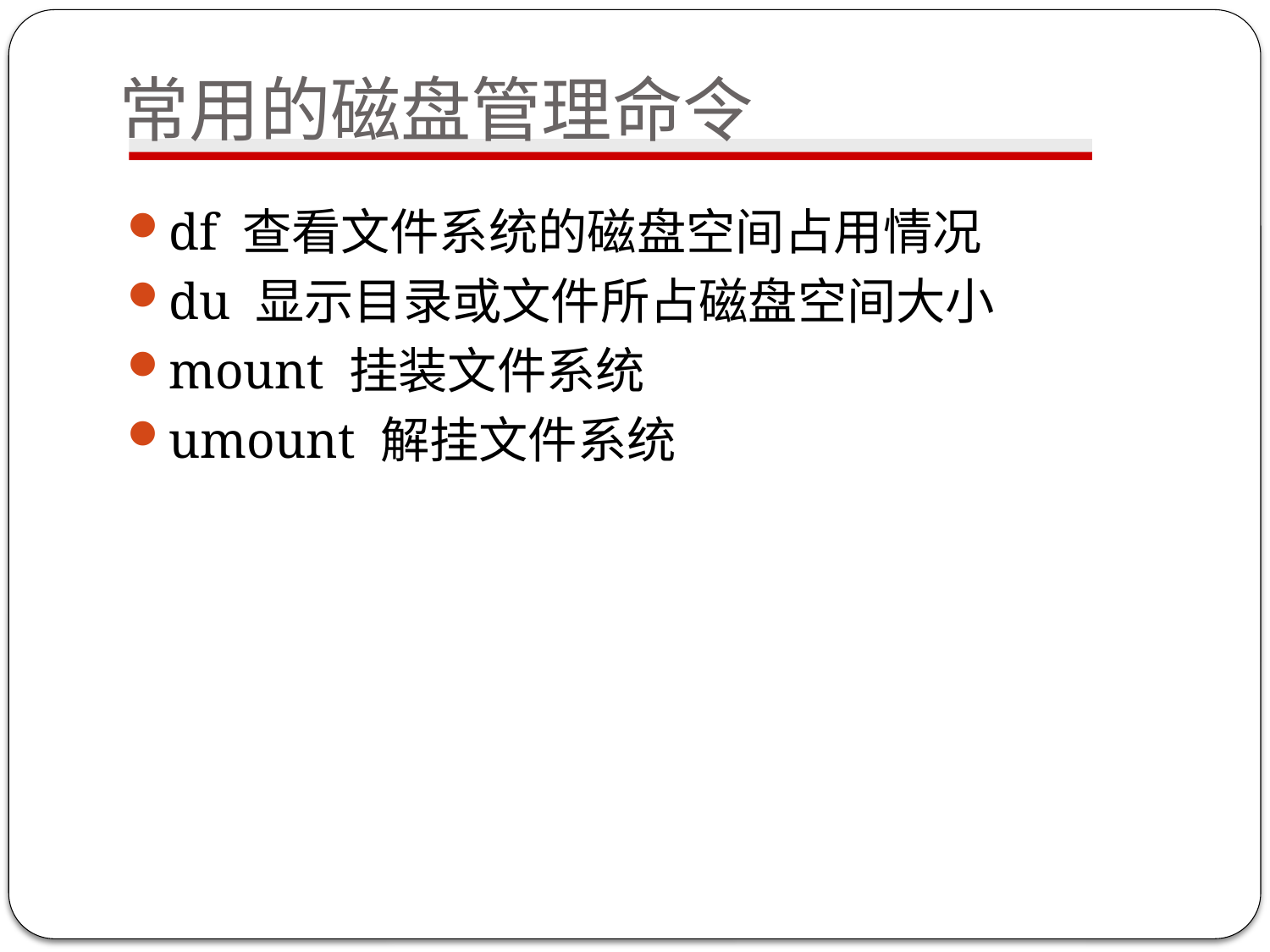

# 常用的磁盘管理命令
df 查看文件系统的磁盘空间占用情况
du 显示目录或文件所占磁盘空间大小
mount 挂装文件系统
umount 解挂文件系统